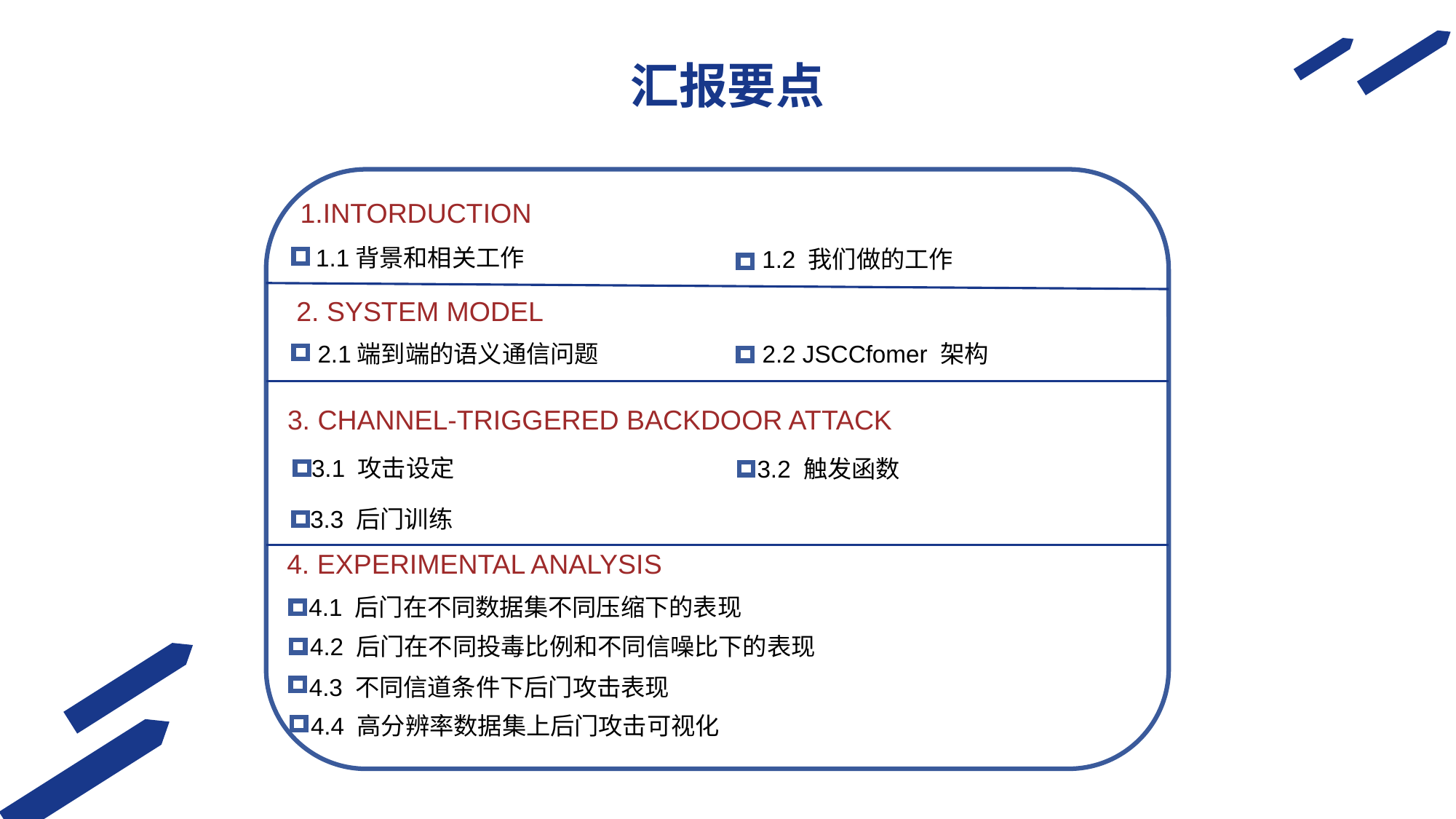

汇报要点

1.INTORDUCTION
1.1背景和相关工作

1.2 我们做的工作

2. SYSTEM MODEL
2.1端到端的语义通信问题

2.2 JSCCfomer 架构

3. CHANNEL-TRIGGERED BACKDOOR ATTACK
3.1 攻击设定

3.2 触发函数

3.3 后门训练

4. EXPERIMENTAL ANALYSIS
4.1 后门在不同数据集不同压缩下的表现

4.2 后门在不同投毒比例和不同信噪比下的表现

4.3 不同信道条件下后门攻击表现

4.4 高分辨率数据集上后门攻击可视化